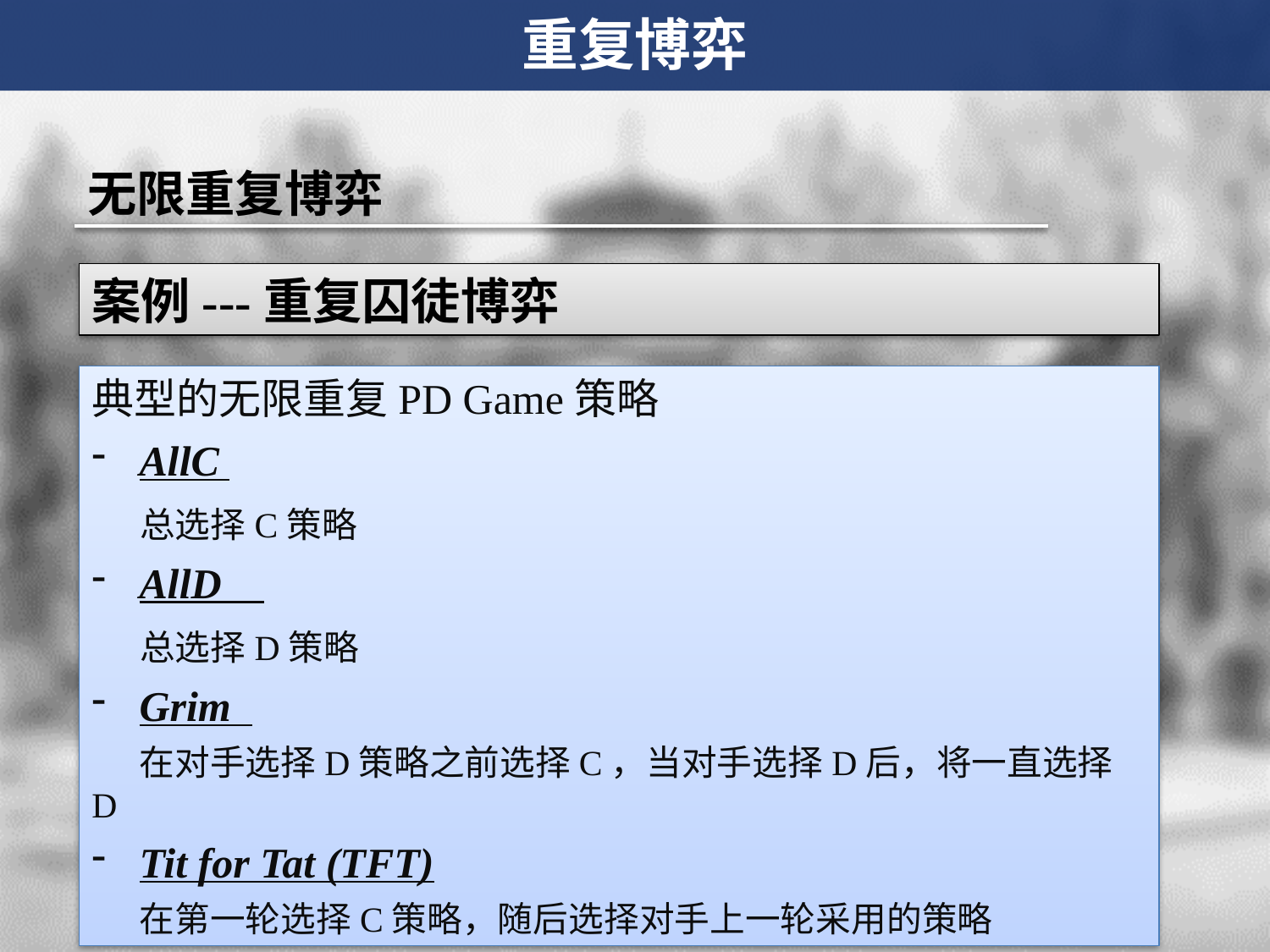

重复博弈

无限重复博弈
案例---重复囚徒博弈
典型的无限重复PD Game策略
AllC
    总选择C策略
AllD
    总选择D策略
Grim
     在对手选择D策略之前选择C，当对手选择D后，将一直选择D
Tit for Tat (TFT)
     在第一轮选择C策略，随后选择对手上一轮采用的策略